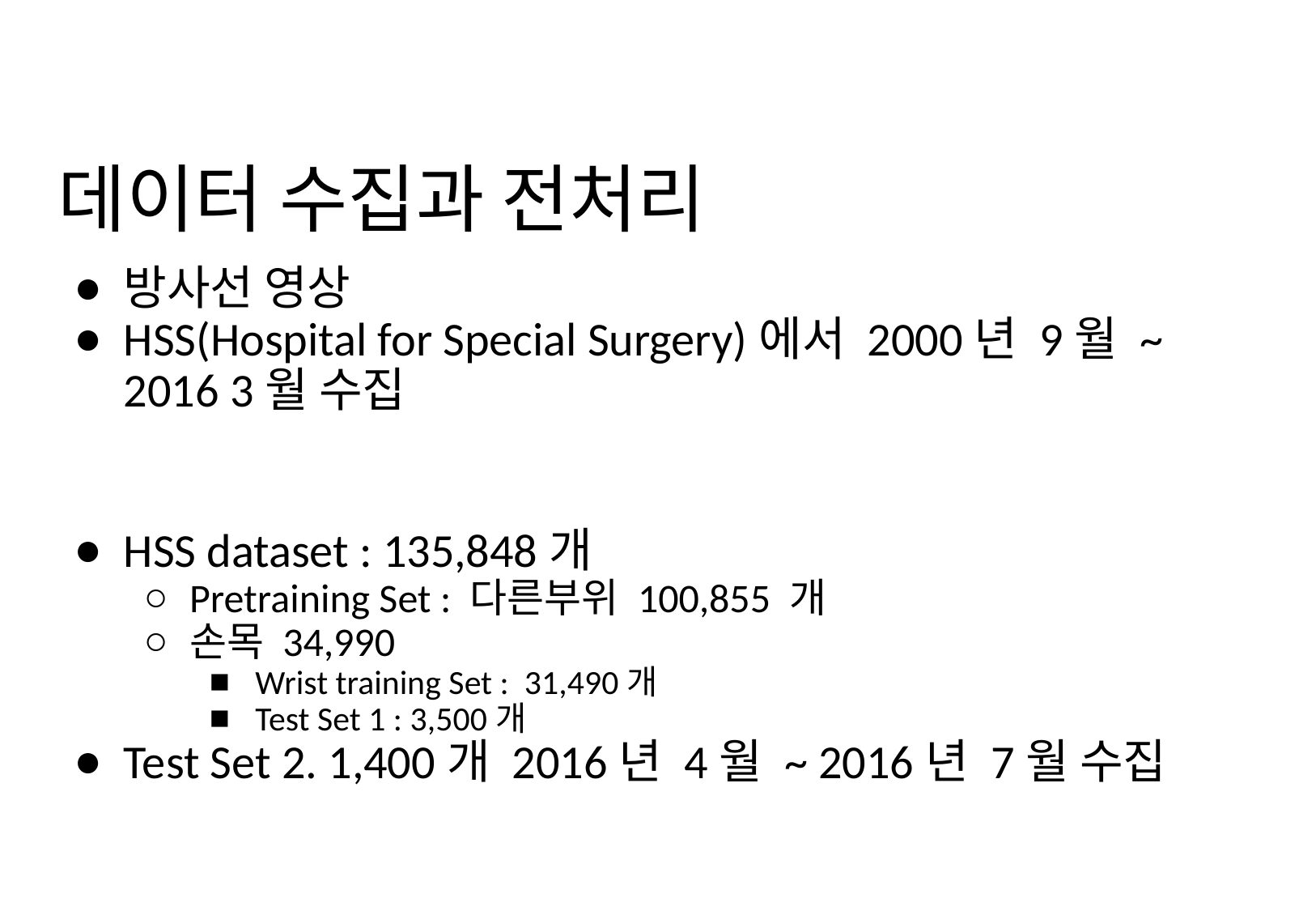

# 데이터 수집과 전처리
방사선 영상
HSS(Hospital for Special Surgery)에서 2000년 9월 ~ 2016 3월 수집

HSS dataset : 135,848개
Pretraining Set : 다른부위 100,855 개
손목 34,990
Wrist training Set :  31,490개
Test Set 1 : 3,500개
Test Set 2. 1,400개 2016년 4월 ~ 2016년 7월 수집